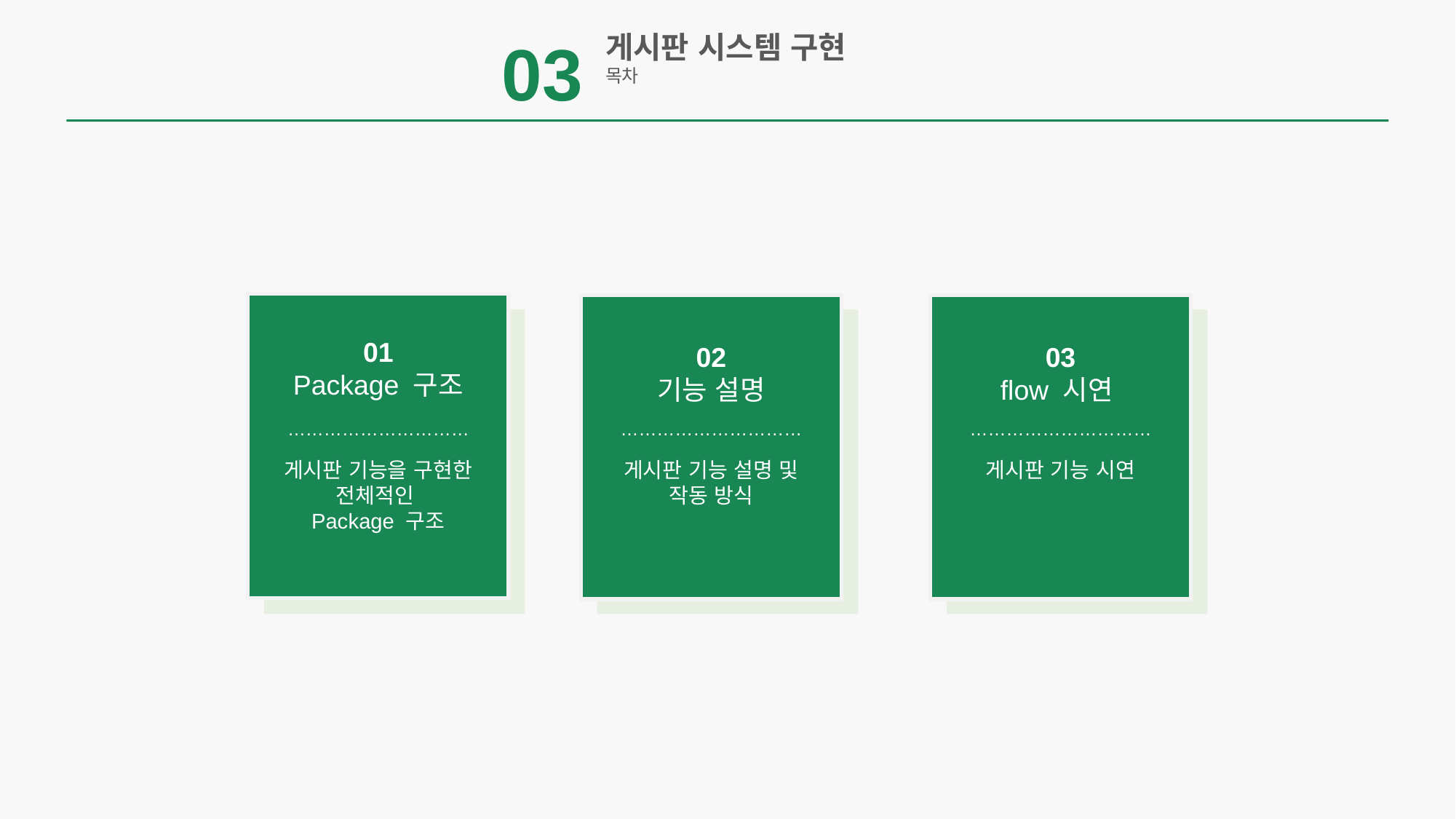

03
게시판 시스템 구현
목차

01
Package 구조
03
flow 시연
02
기능 설명
…………………………

…………………………

…………………………

게시판 기능을 구현한
전체적인
Package 구조
게시판 기능 설명 및 작동 방식
게시판 기능 시연